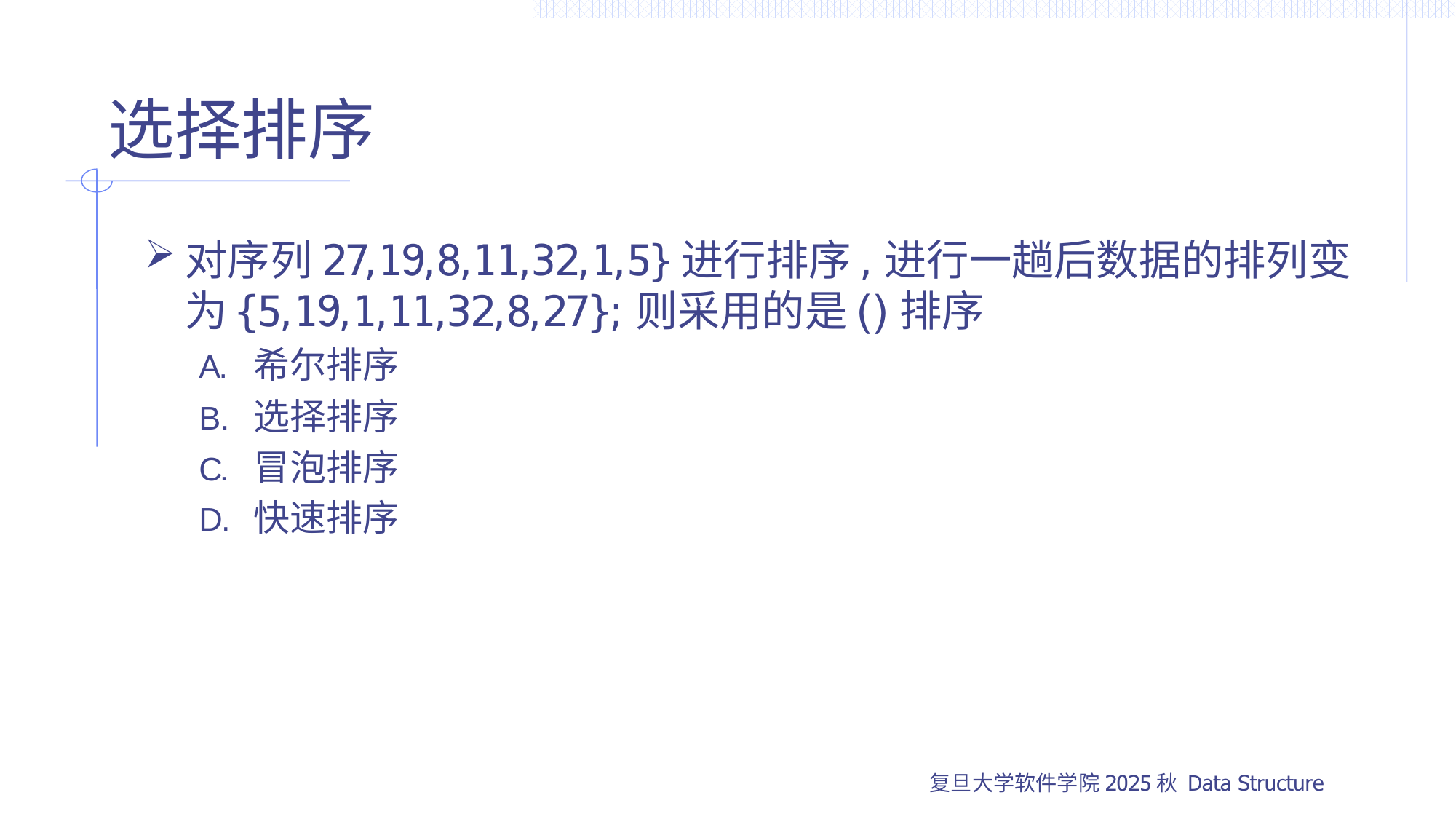

# 选择排序
对序列27,19,8,11,32,1,5}进行排序,进行一趟后数据的排列变为{5,19,1,11,32,8,27};则采用的是()排序
希尔排序
选择排序
冒泡排序
快速排序